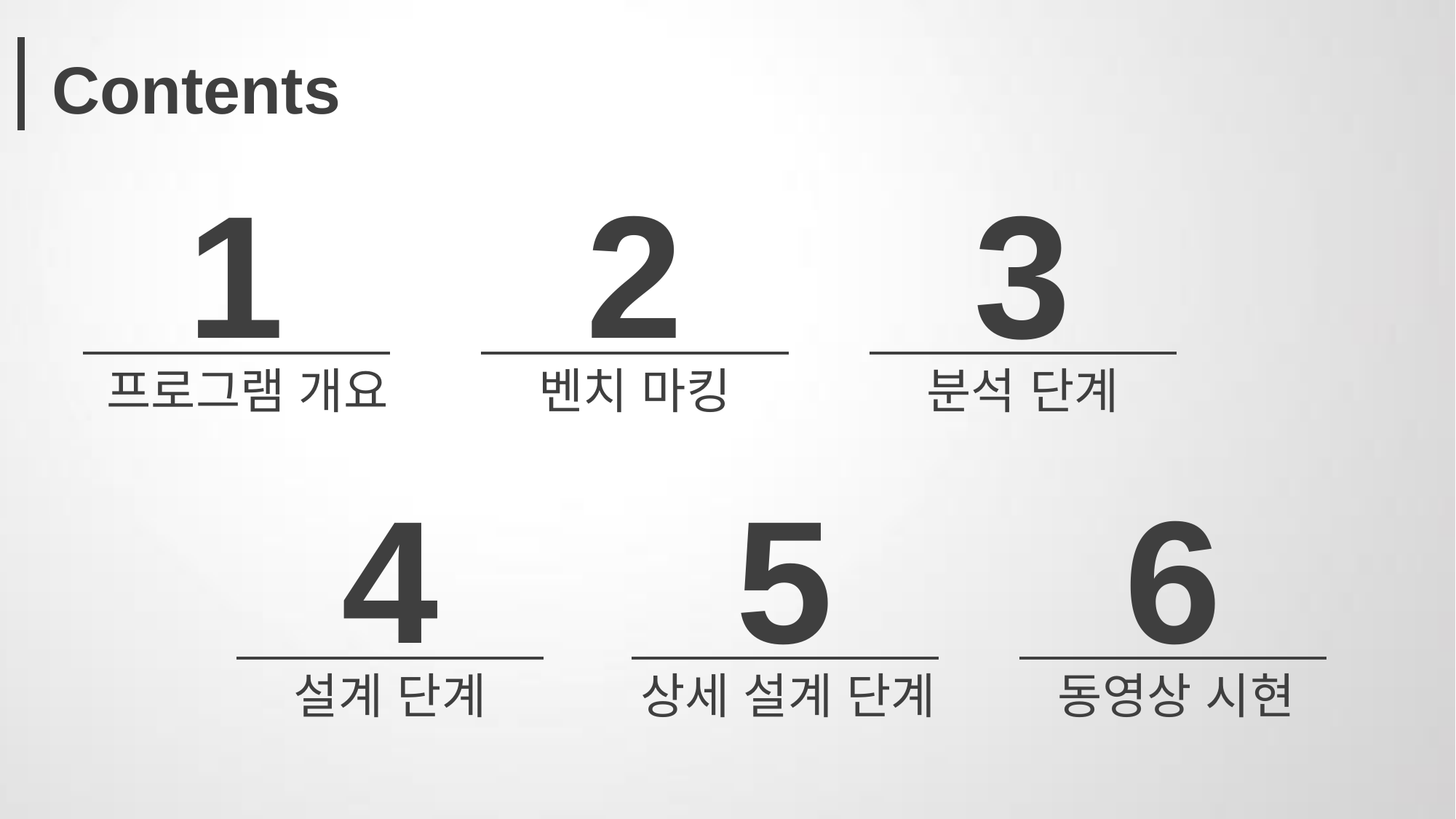

Contents
1
프로그램 개요
2
벤치 마킹
3
분석 단계
4
설계 단계
5
상세 설계 단계
6
동영상 시현